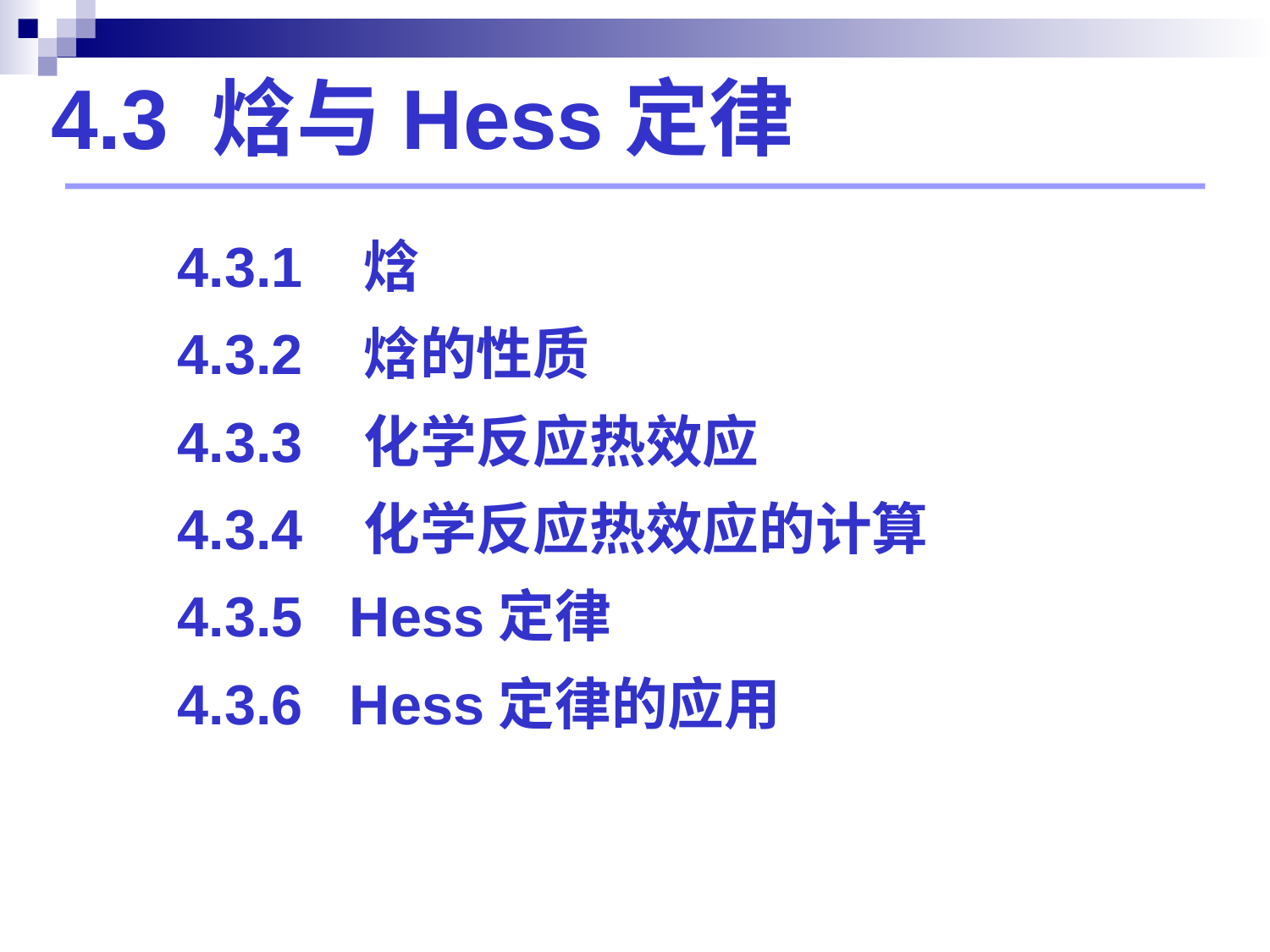

# 4.3 焓与Hess定律

4.3.1   焓
4.3.2   焓的性质
4.3.3   化学反应热效应
4.3.4   化学反应热效应的计算
4.3.5   Hess定律
4.3.6   Hess定律的应用